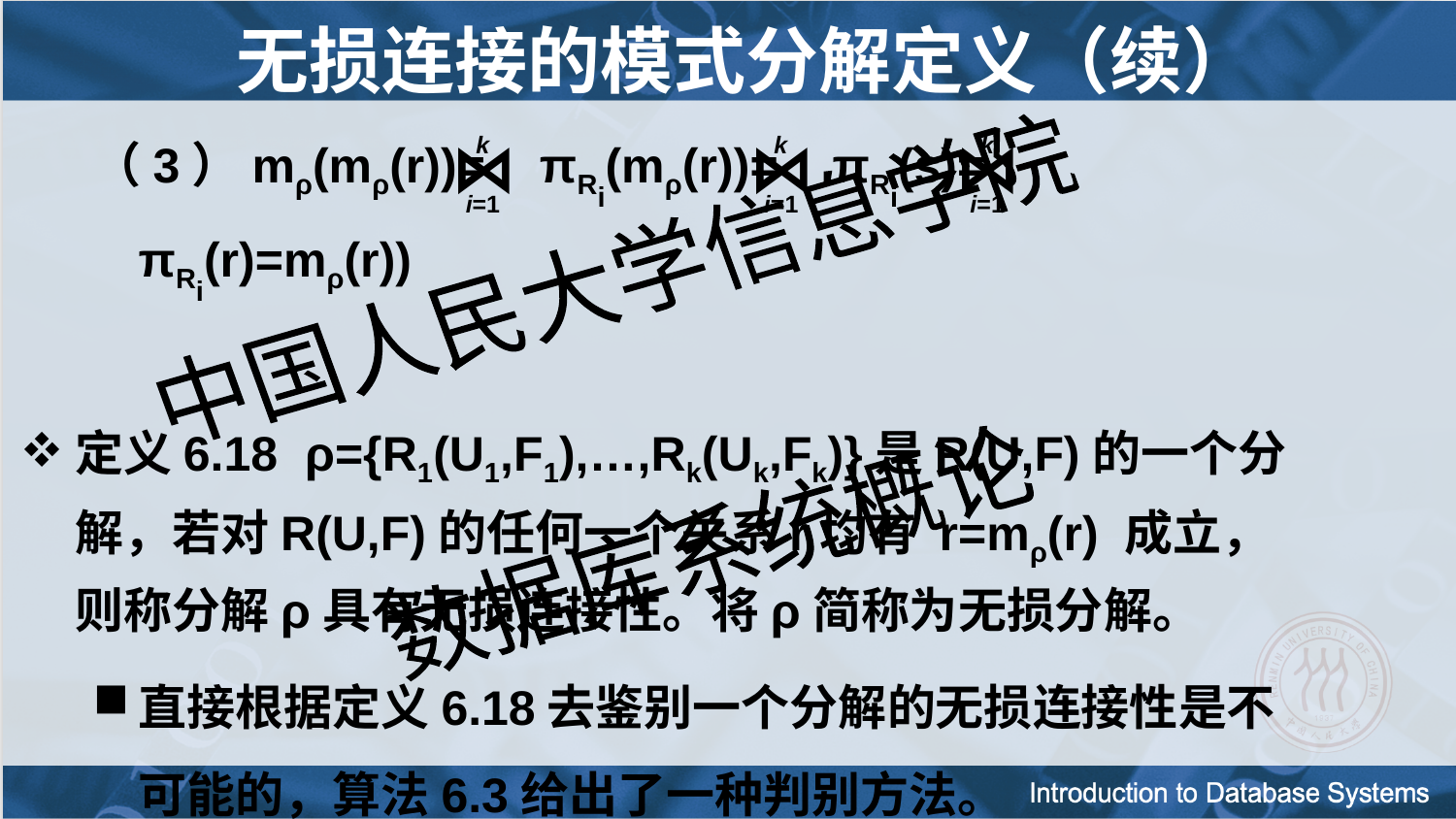

# 无损连接的模式分解定义（续）
（3）mρ(mρ(r))=    πRi(mρ(r))=    πRi(s)=    πRi(r)=mρ(r))

定义6.18  ρ={R1(U1,F1),…,Rk(Uk,Fk)}是R(U,F)的一个分解，若对R(U,F)的任何一个关系r均有 r=mρ(r) 成立，则称分解ρ具有无损连接性。将ρ简称为无损分解。
直接根据定义6.18去鉴别一个分解的无损连接性是不可能的，算法6.3给出了一种判别方法。
     k
  ⋈
     i=1
     k
  ⋈
     i=1
     k
  ⋈
     i=1